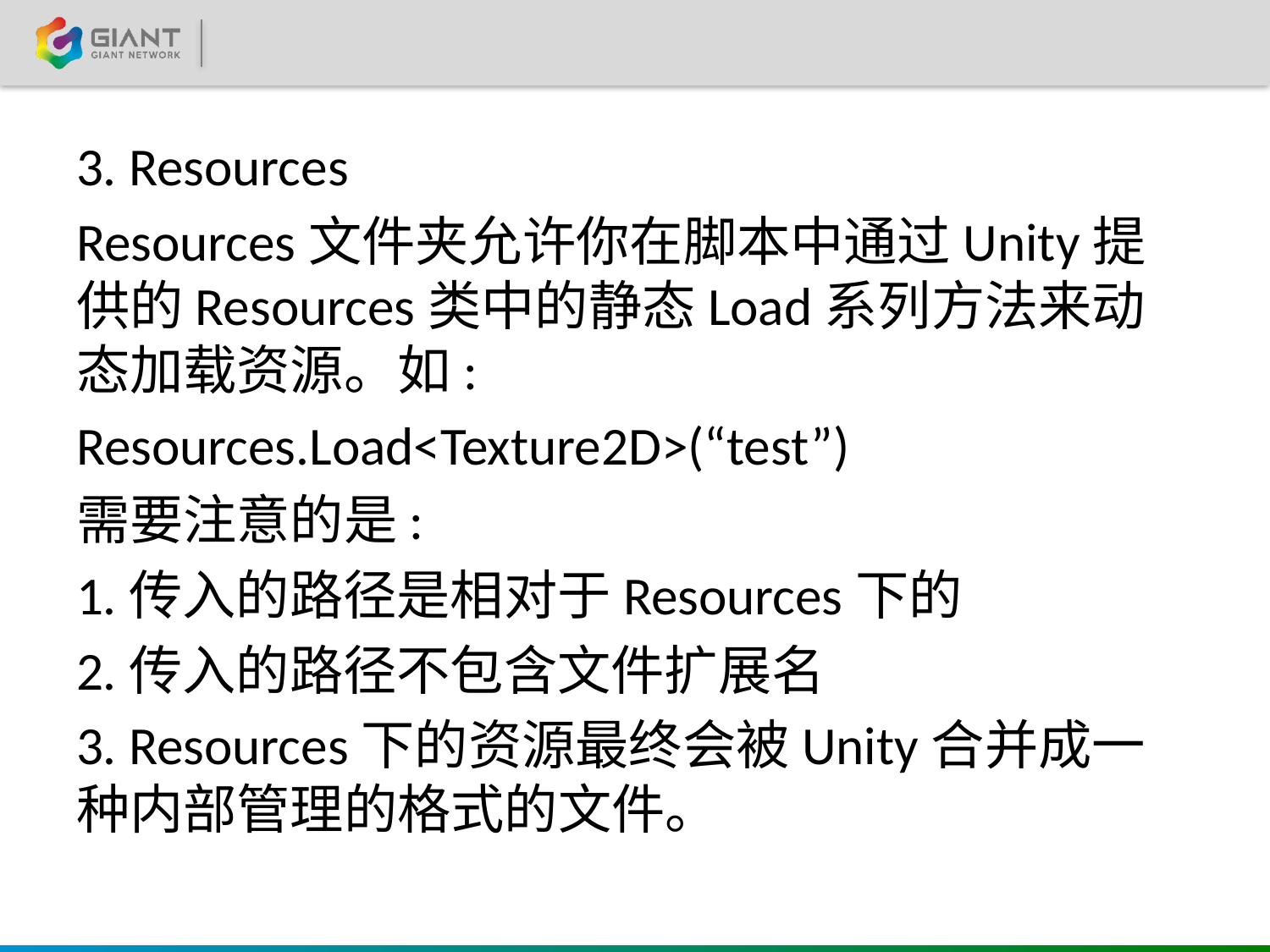

#
3. Resources
Resources文件夹允许你在脚本中通过Unity提供的Resources类中的静态Load系列方法来动态加载资源。如:
Resources.Load<Texture2D>(“test”)
需要注意的是:
1.传入的路径是相对于Resources下的
2.传入的路径不包含文件扩展名
3. Resources下的资源最终会被Unity合并成一种内部管理的格式的文件。